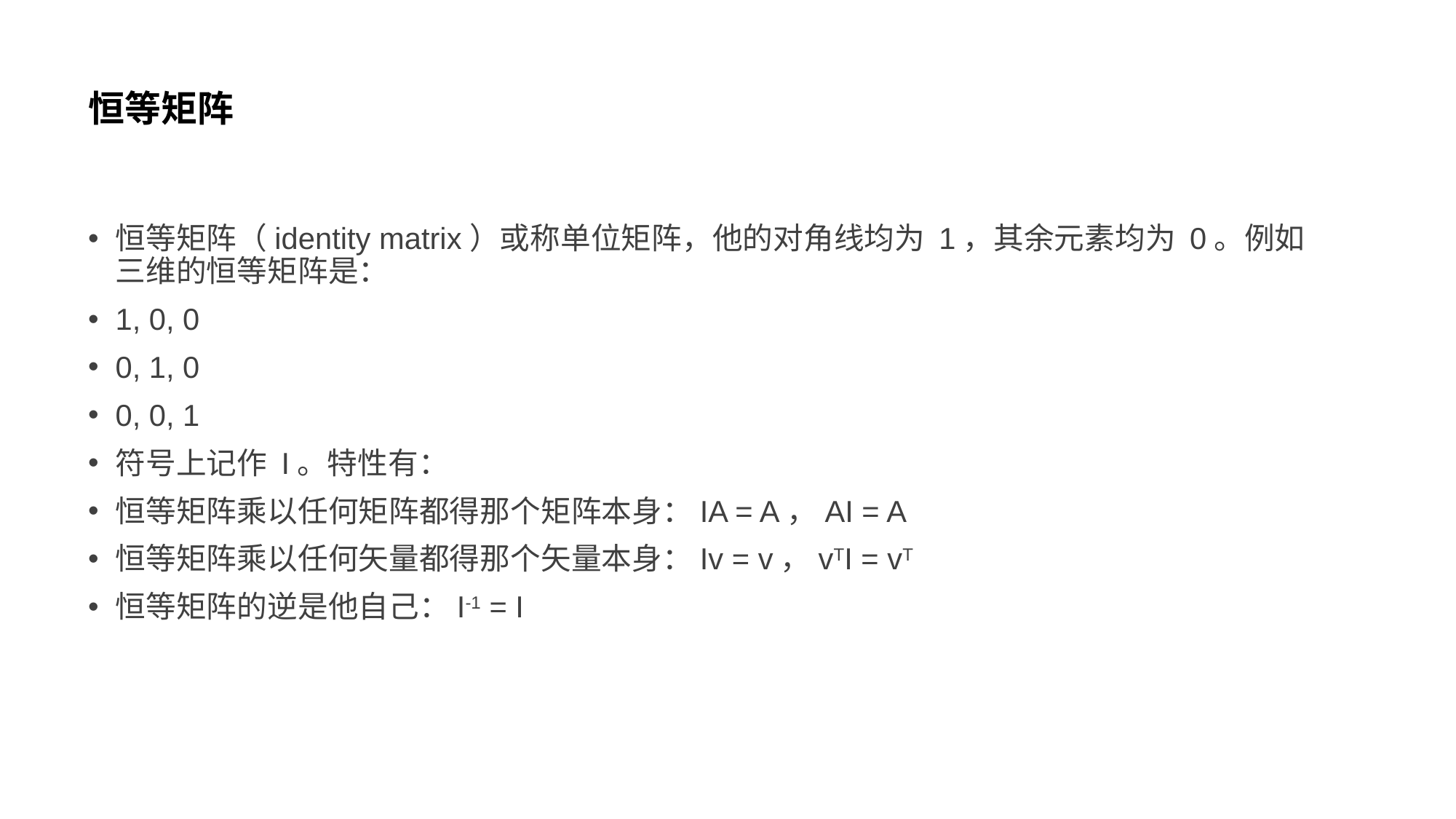

# 恒等矩阵
恒等矩阵（identity matrix）或称单位矩阵，他的对角线均为 1，其余元素均为 0。例如三维的恒等矩阵是：
1, 0, 0
0, 1, 0
0, 0, 1
符号上记作 I。特性有：
恒等矩阵乘以任何矩阵都得那个矩阵本身：IA = A，AI = A
恒等矩阵乘以任何矢量都得那个矢量本身：Iv = v，vTI = vT
恒等矩阵的逆是他自己：I-1 = I